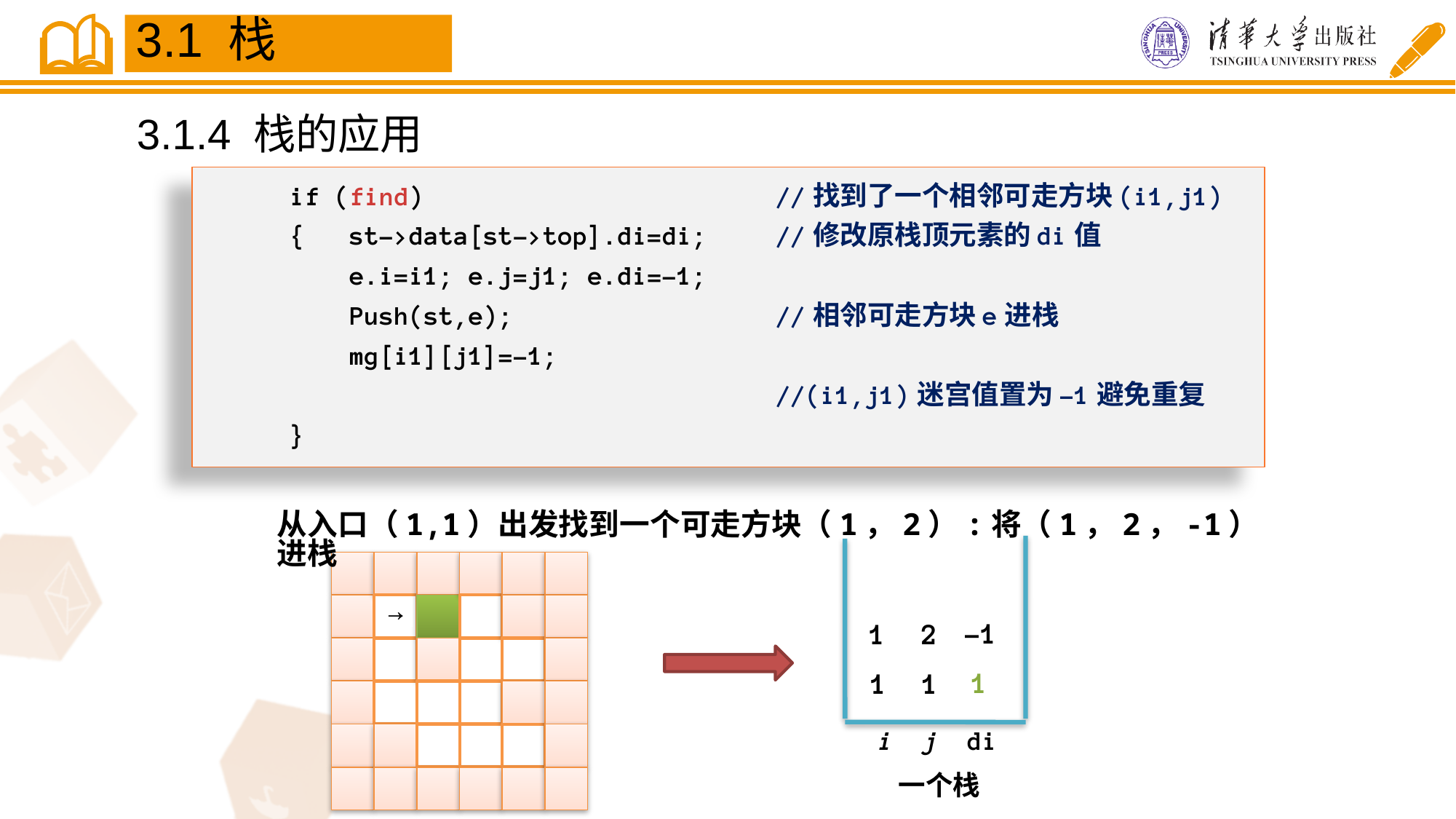

3.1 栈
3.1.4 栈的应用
    if (find)  		     	//找到了一个相邻可走方块(i1,j1)
    {   st->data[st->top].di=di;  	//修改原栈顶元素的di值
        e.i=i1; e.j=j1; e.di=-1;
        Push(st,e);		     	//相邻可走方块e进栈
        mg[i1][j1]=-1;
					//(i1,j1)迷宫值置为-1避免重复
    }
从入口（1,1）出发找到一个可走方块（1，2）:将（1，2，-1）进栈

→
-1
1
2

1
1
1

i  j  di

一个栈